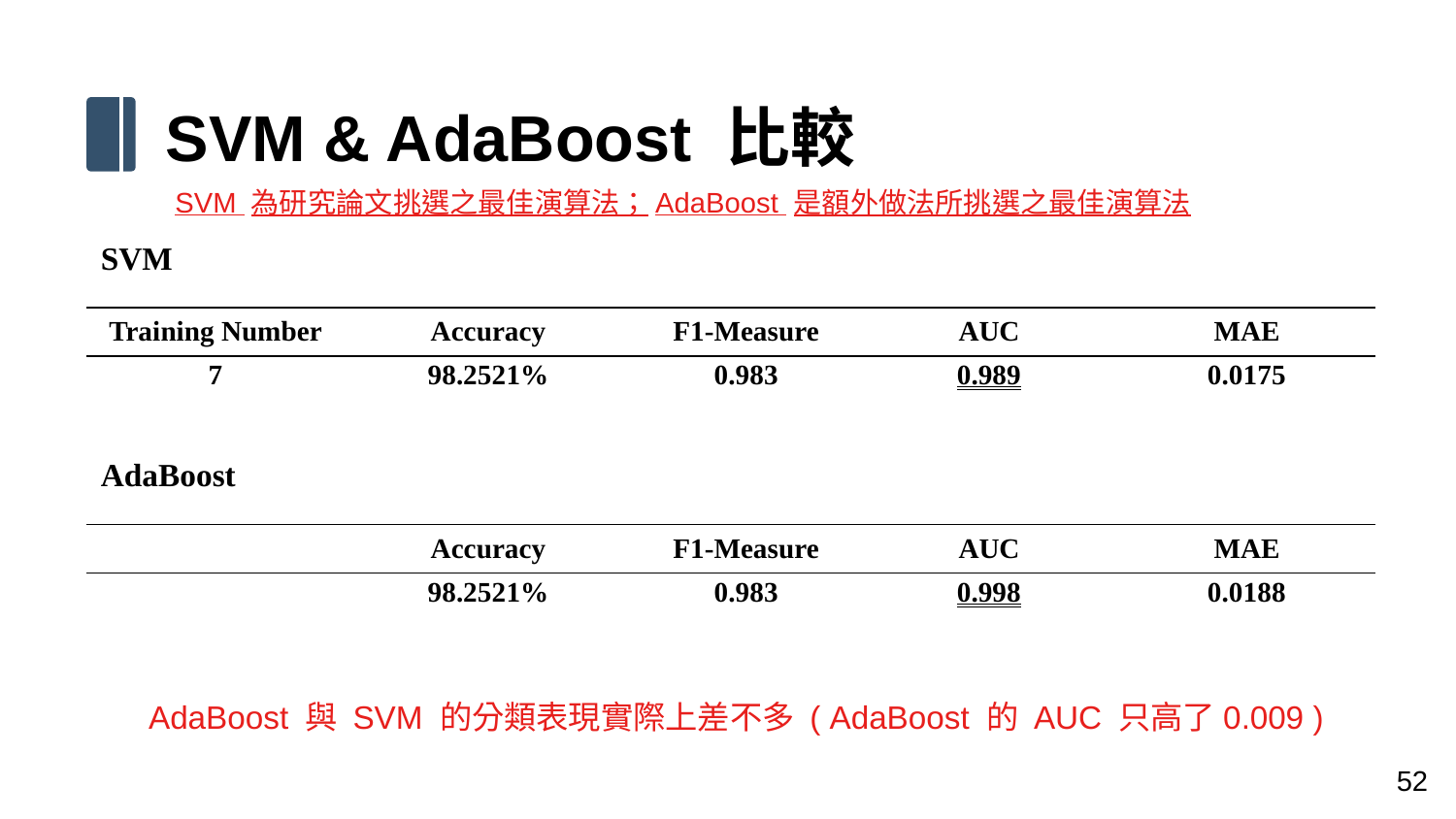

SVM & AdaBoost 比較
SVM 為研究論文挑選之最佳演算法；AdaBoost 是額外做法所挑選之最佳演算法
SVM
| Training Number | Accuracy | F1-Measure | AUC | MAE |
| --- | --- | --- | --- | --- |
| 7 | 98.2521% | 0.983 | 0.989 | 0.0175 |
AdaBoost
| Training Number | Accuracy | F1-Measure | AUC | MAE |
| --- | --- | --- | --- | --- |
| 7 | 98.2521% | 0.983 | 0.998 | 0.0188 |
AdaBoost 與 SVM 的分類表現實際上差不多 ( AdaBoost 的 AUC 只高了0.009 )
52